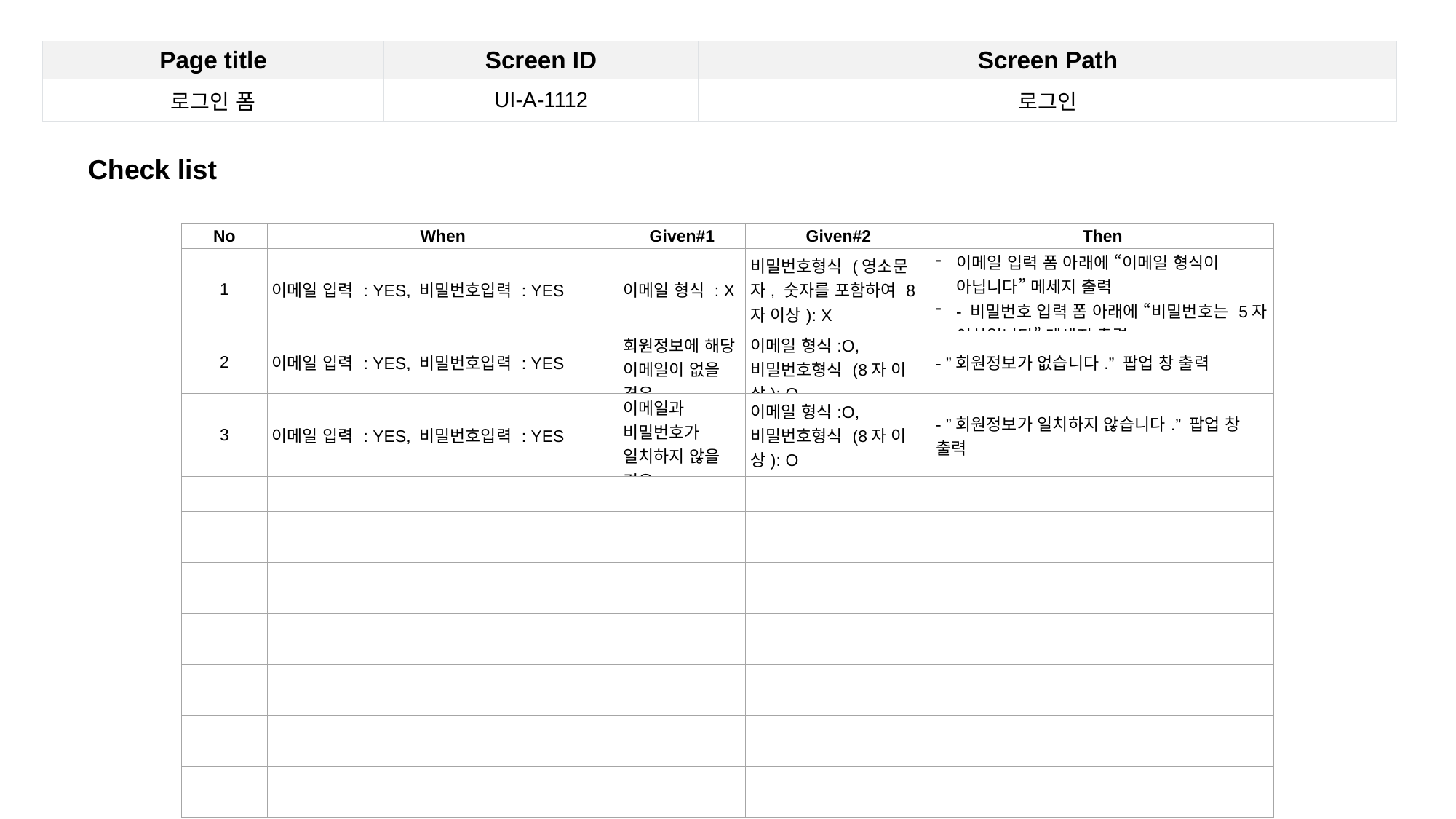

| Page title | Screen ID | Screen Path |
| --- | --- | --- |
| 로그인 폼 | UI-A-1112 | 로그인 |
Check list

| No | When | Given#1 | Given#2 | Then |
| --- | --- | --- | --- | --- |
| 1 | 이메일 입력 : YES, 비밀번호입력 : YES | 이메일 형식 : X | 비밀번호형식 (영소문자, 숫자를 포함하여 8자 이상): X | 이메일 입력 폼 아래에 “이메일 형식이 아닙니다” 메세지 출력 - 비밀번호 입력 폼 아래에 “비밀번호는 5자 이상입니다” 메세지 출력 |
| 2 | 이메일 입력 : YES, 비밀번호입력 : YES | 회원정보에 해당 이메일이 없을 경우 | 이메일 형식:O, 비밀번호형식 (8자 이상): O | - ”회원정보가 없습니다.” 팝업 창 출력 |
| 3 | 이메일 입력 : YES, 비밀번호입력 : YES | 이메일과 비밀번호가 일치하지 않을 경우 | 이메일 형식:O, 비밀번호형식 (8자 이상): O | - ”회원정보가 일치하지 않습니다.” 팝업 창 출력 |
|  |  |  |  |  |
|  |  |  |  |  |
|  |  |  |  |  |
|  |  |  |  |  |
|  |  |  |  |  |
|  |  |  |  |  |
|  |  |  |  |  |